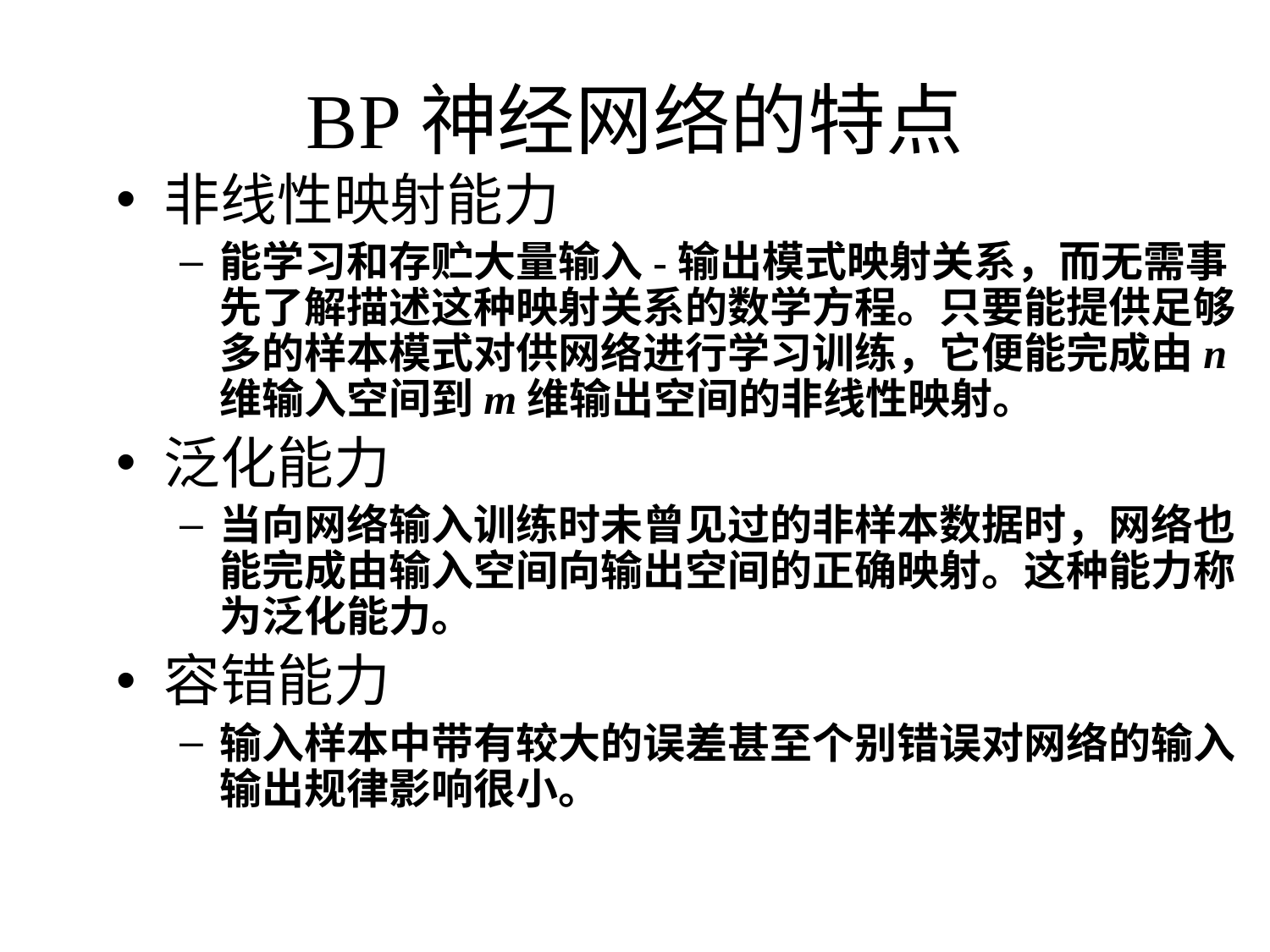

# BP神经网络的特点
非线性映射能力
能学习和存贮大量输入-输出模式映射关系，而无需事先了解描述这种映射关系的数学方程。只要能提供足够多的样本模式对供网络进行学习训练，它便能完成由n维输入空间到m维输出空间的非线性映射。
泛化能力
当向网络输入训练时未曾见过的非样本数据时，网络也能完成由输入空间向输出空间的正确映射。这种能力称为泛化能力。
容错能力
输入样本中带有较大的误差甚至个别错误对网络的输入输出规律影响很小。